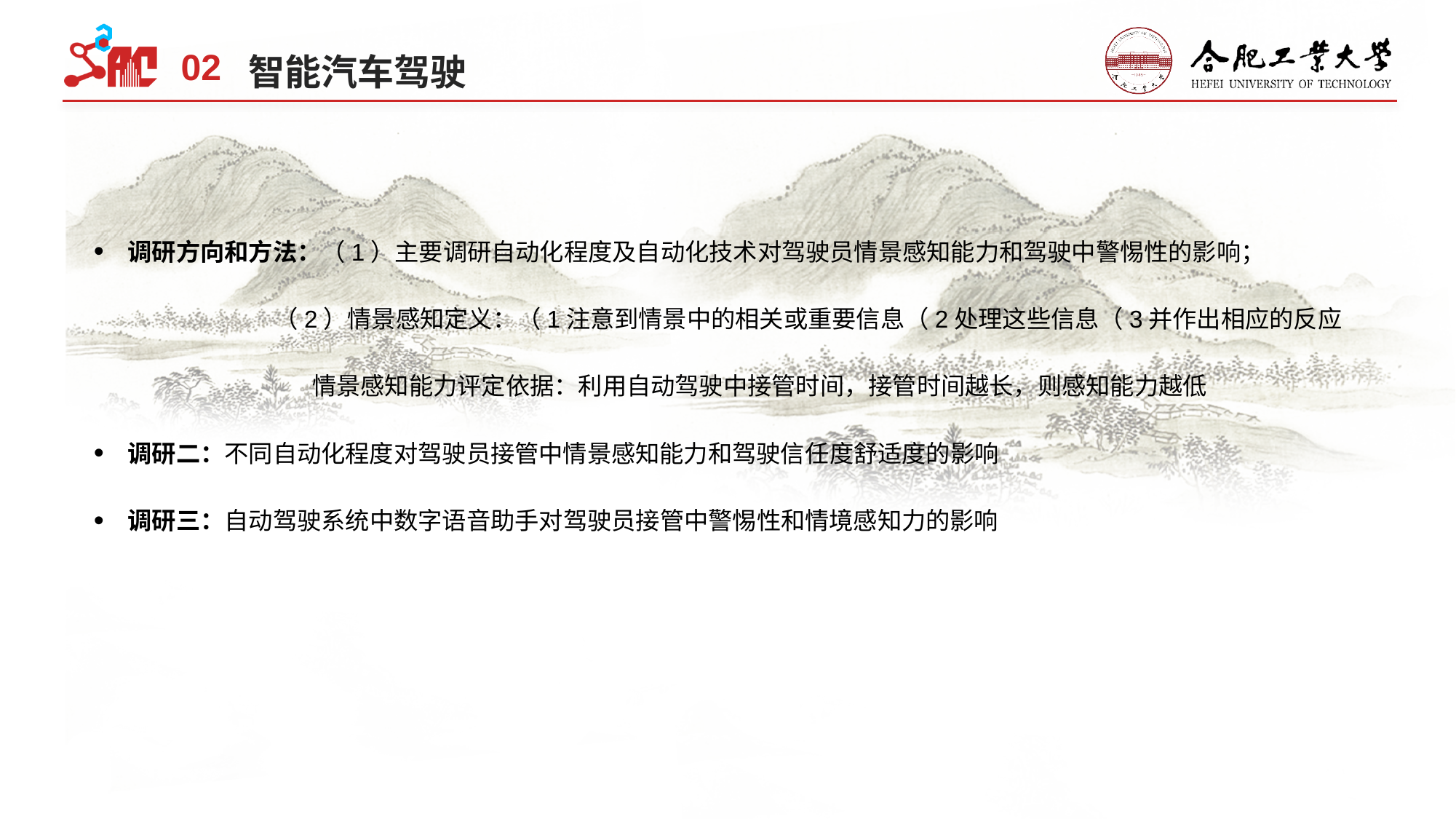

02
智能汽车驾驶
调研方向和方法：（1）主要调研自动化程度及自动化技术对驾驶员情景感知能力和驾驶中警惕性的影响；
                                （2）情景感知定义：（1注意到情景中的相关或重要信息（2处理这些信息（3并作出相应的反应
                                       情景感知能力评定依据：利用自动驾驶中接管时间，接管时间越长，则感知能力越低
调研二：不同自动化程度对驾驶员接管中情景感知能力和驾驶信任度舒适度的影响
调研三：自动驾驶系统中数字语音助手对驾驶员接管中警惕性和情境感知力的影响